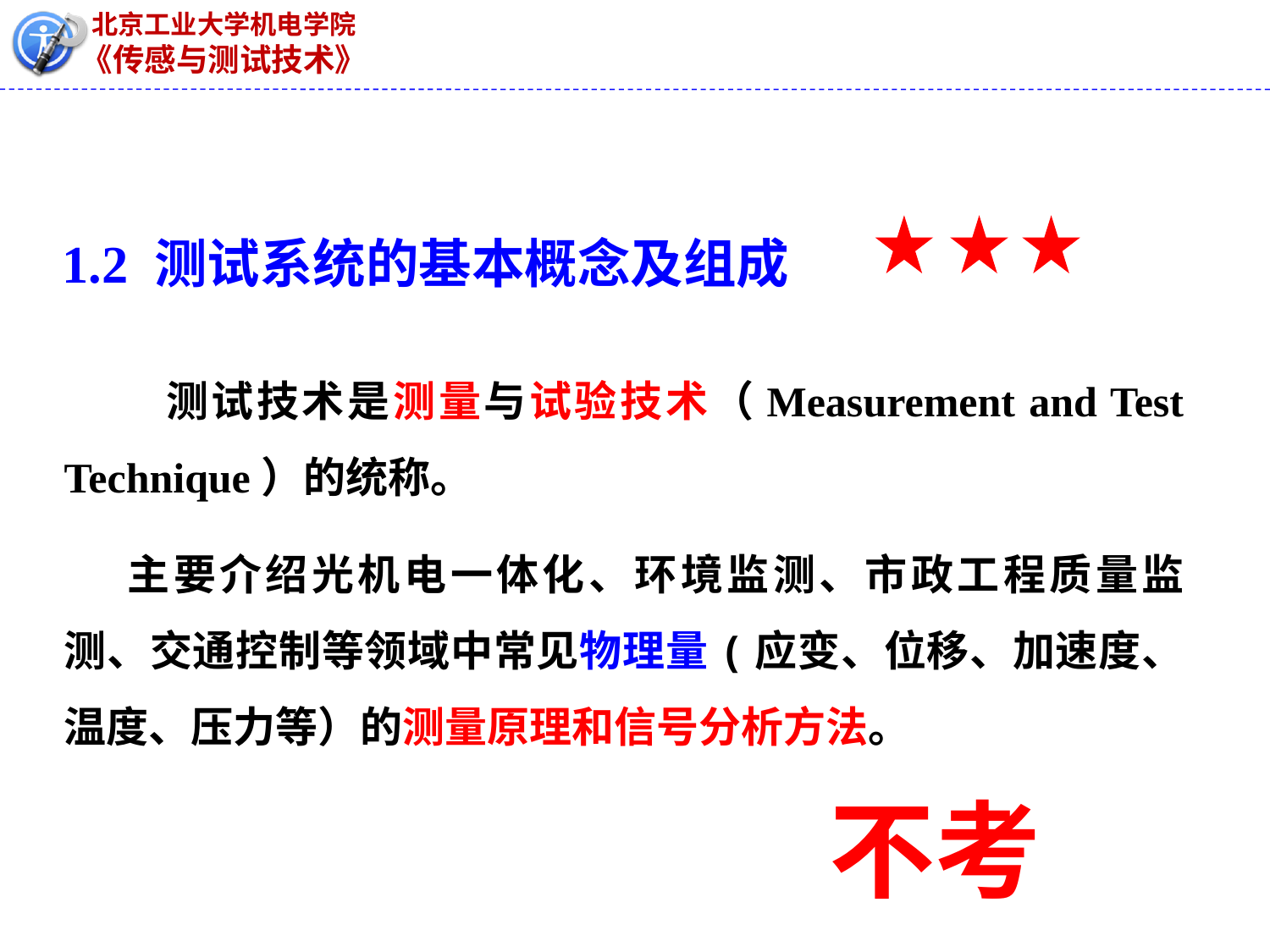

1.2 测试系统的基本概念及组成

  测试技术是测量与试验技术（Measurement and Test Technique）的统称。
主要介绍光机电一体化、环境监测、市政工程质量监测、交通控制等领域中常见物理量(应变、位移、加速度、温度、压力等）的测量原理和信号分析方法。
不考